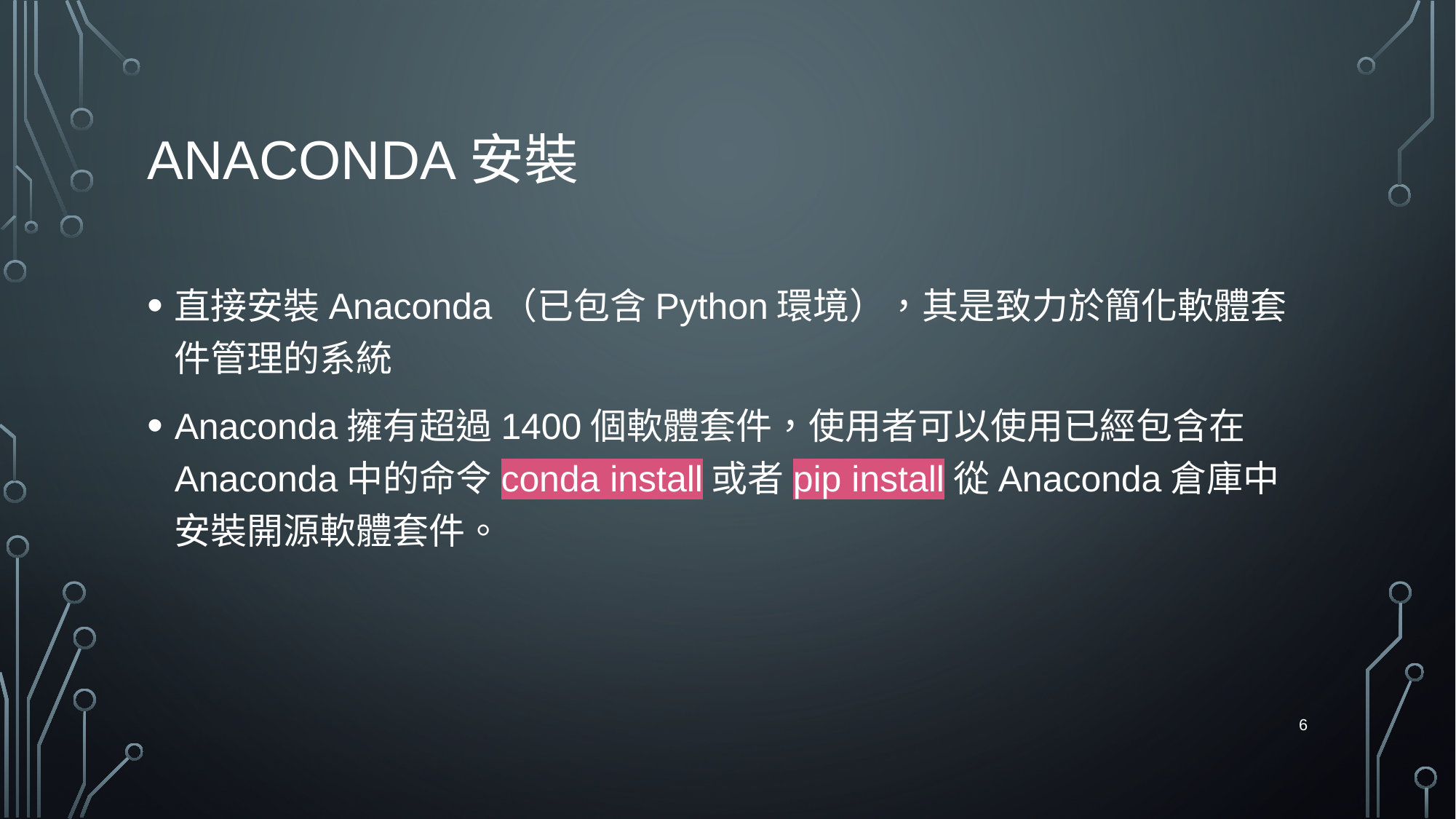

# Anaconda安裝
直接安裝Anaconda（已包含Python環境），其是致力於簡化軟體套件管理的系統
Anaconda擁有超過1400個軟體套件，使用者可以使用已經包含在Anaconda中的命令conda install或者pip install從Anaconda倉庫中安裝開源軟體套件。
6